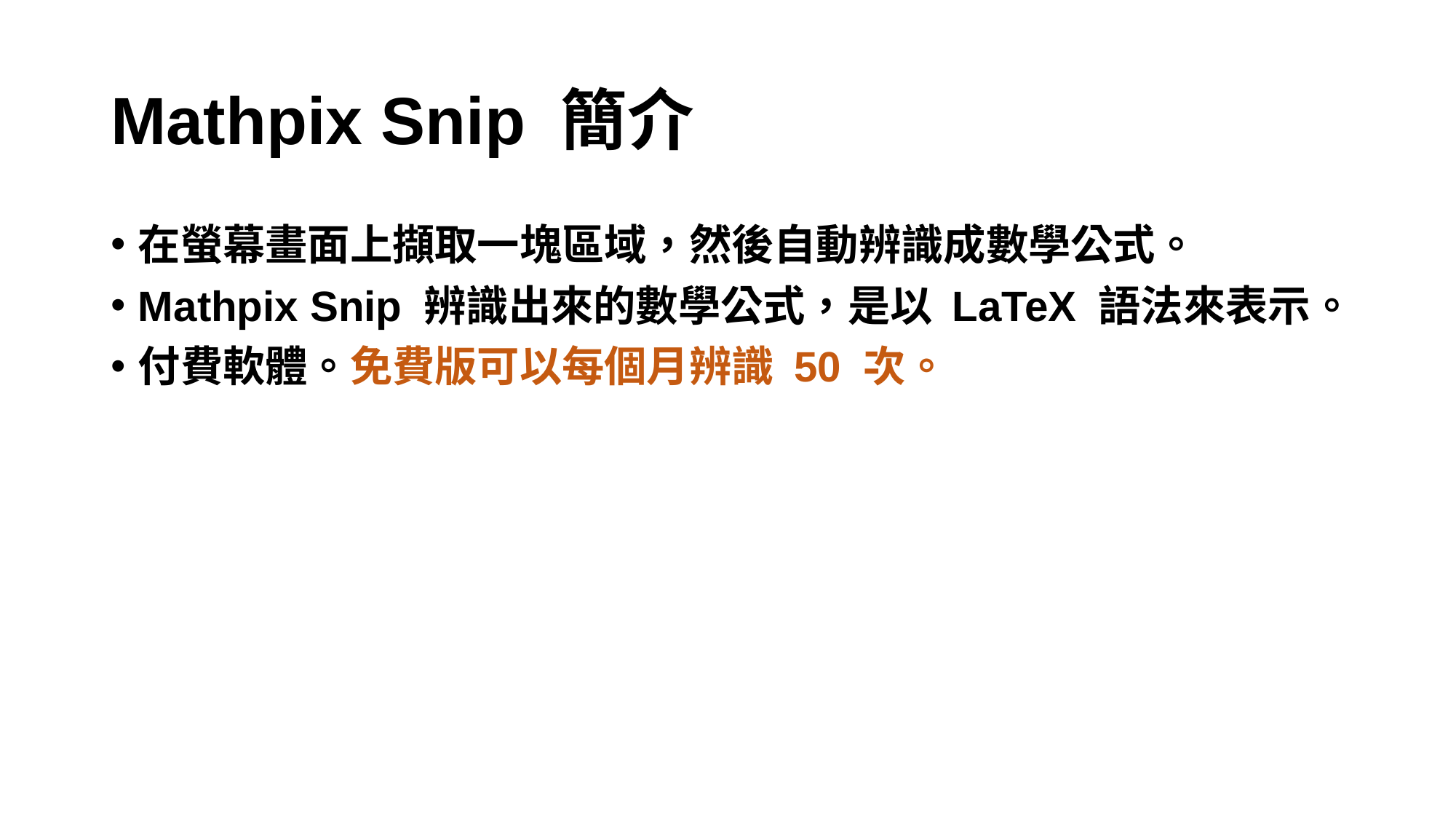

# Mathpix Snip 簡介
在螢幕畫面上擷取一塊區域，然後自動辨識成數學公式。
Mathpix Snip 辨識出來的數學公式，是以 LaTeX 語法來表示。
付費軟體。免費版可以每個月辨識 50 次。